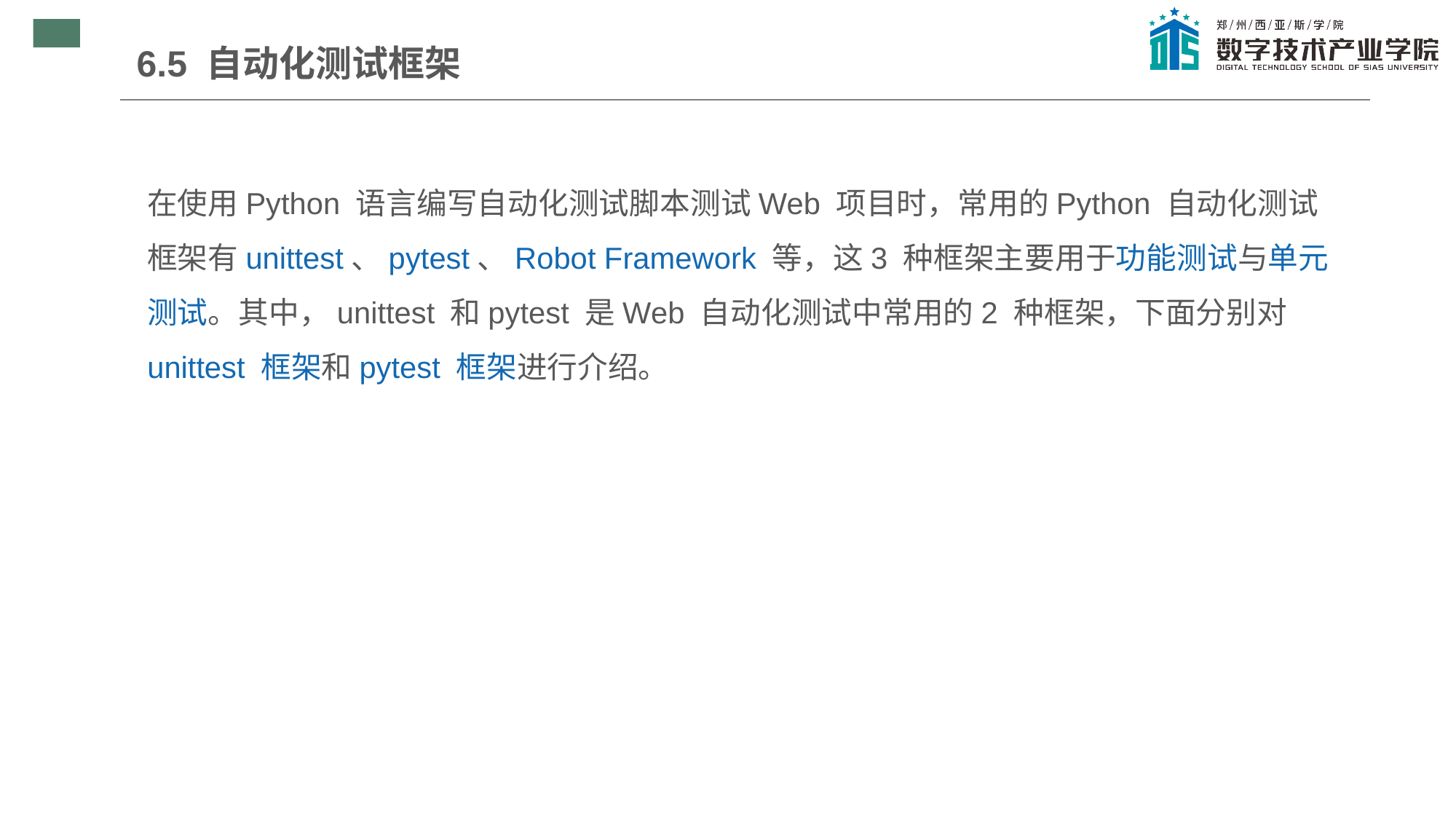

6.5 自动化测试框架
在使用Python 语言编写自动化测试脚本测试Web 项目时，常用的Python 自动化测试
框架有unittest、pytest、Robot Framework 等，这3 种框架主要用于功能测试与单元测试。其中，unittest 和pytest 是Web 自动化测试中常用的2 种框架，下面分别对unittest 框架和pytest 框架进行介绍。